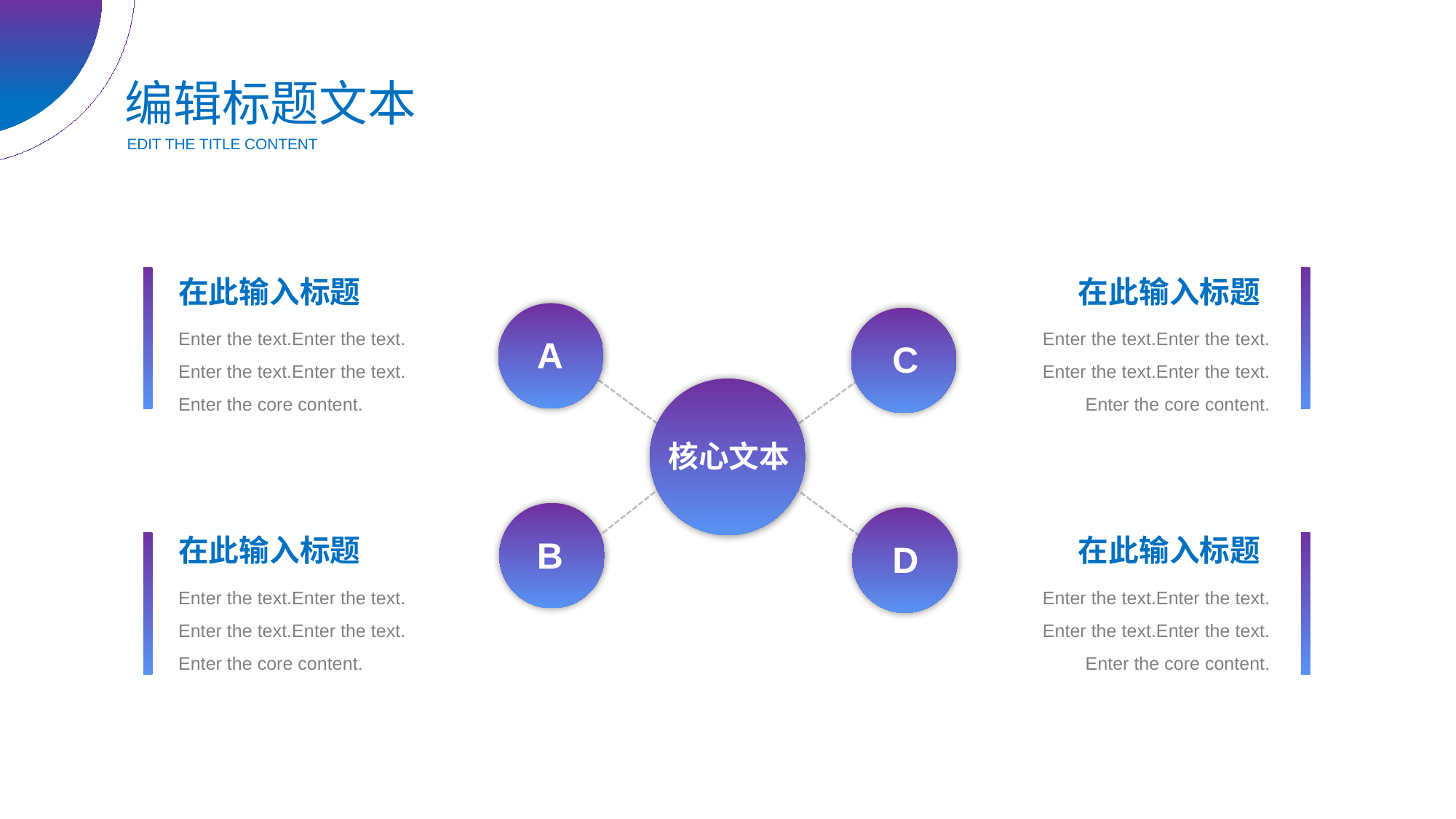

编辑标题文本
EDIT THE TITLE CONTENT

在此输入标题
在此输入标题

Enter the text.Enter the text.
Enter the text.Enter the text.
Enter the core content.
Enter the text.Enter the text.
Enter the text.Enter the text.
Enter the core content.
A
C

核心文本

B
在此输入标题
在此输入标题
D

Enter the text.Enter the text.
Enter the text.Enter the text.
Enter the core content.
Enter the text.Enter the text.
Enter the text.Enter the text.
Enter the core content.